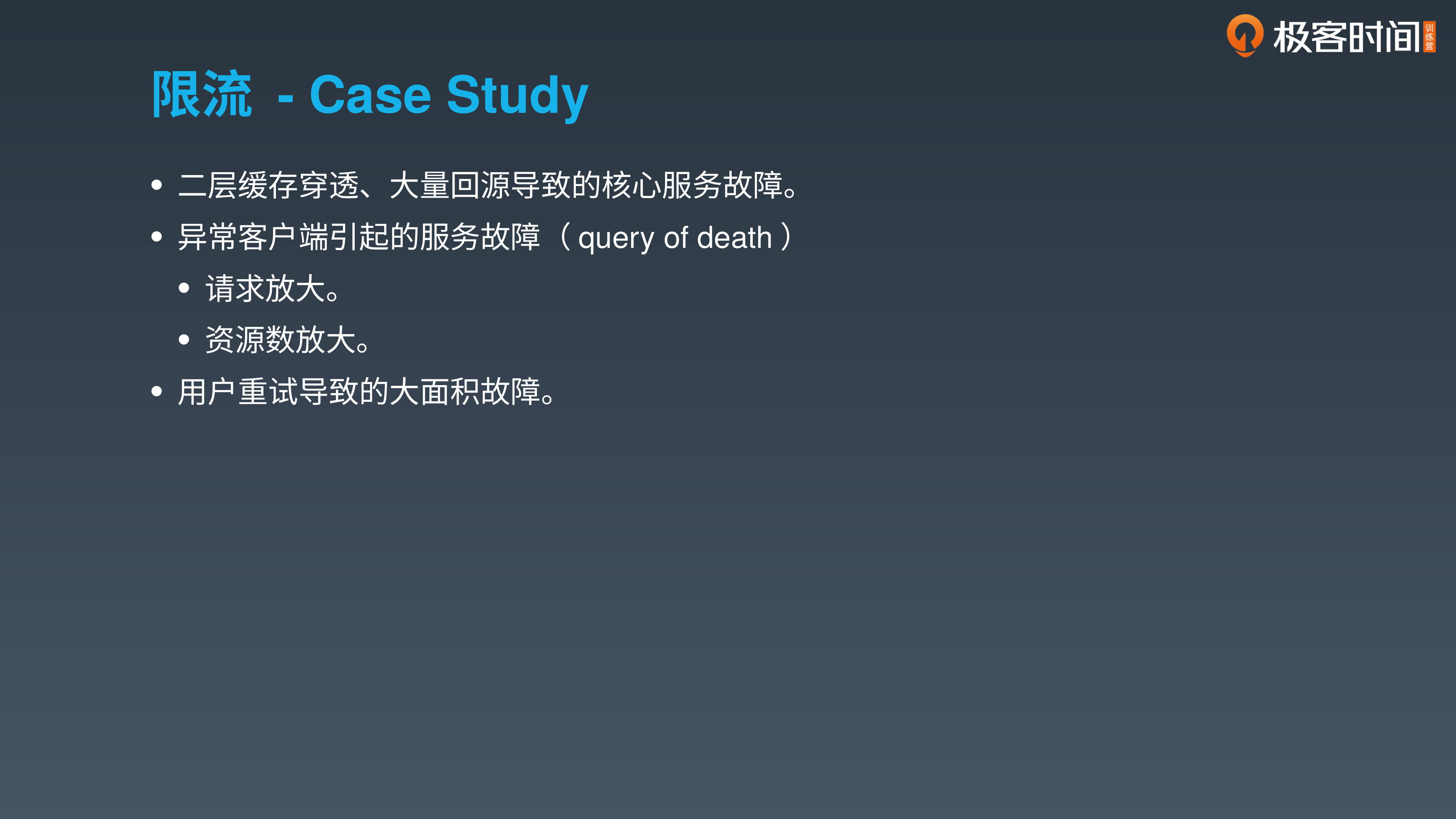

# 限流 - Case Study
二层缓存穿透、大量回源导致的核心服务故障。
异常客户端引起的服务故障（query of death）
请求放大。
资源数放大。
用户重试导致的大面积故障。